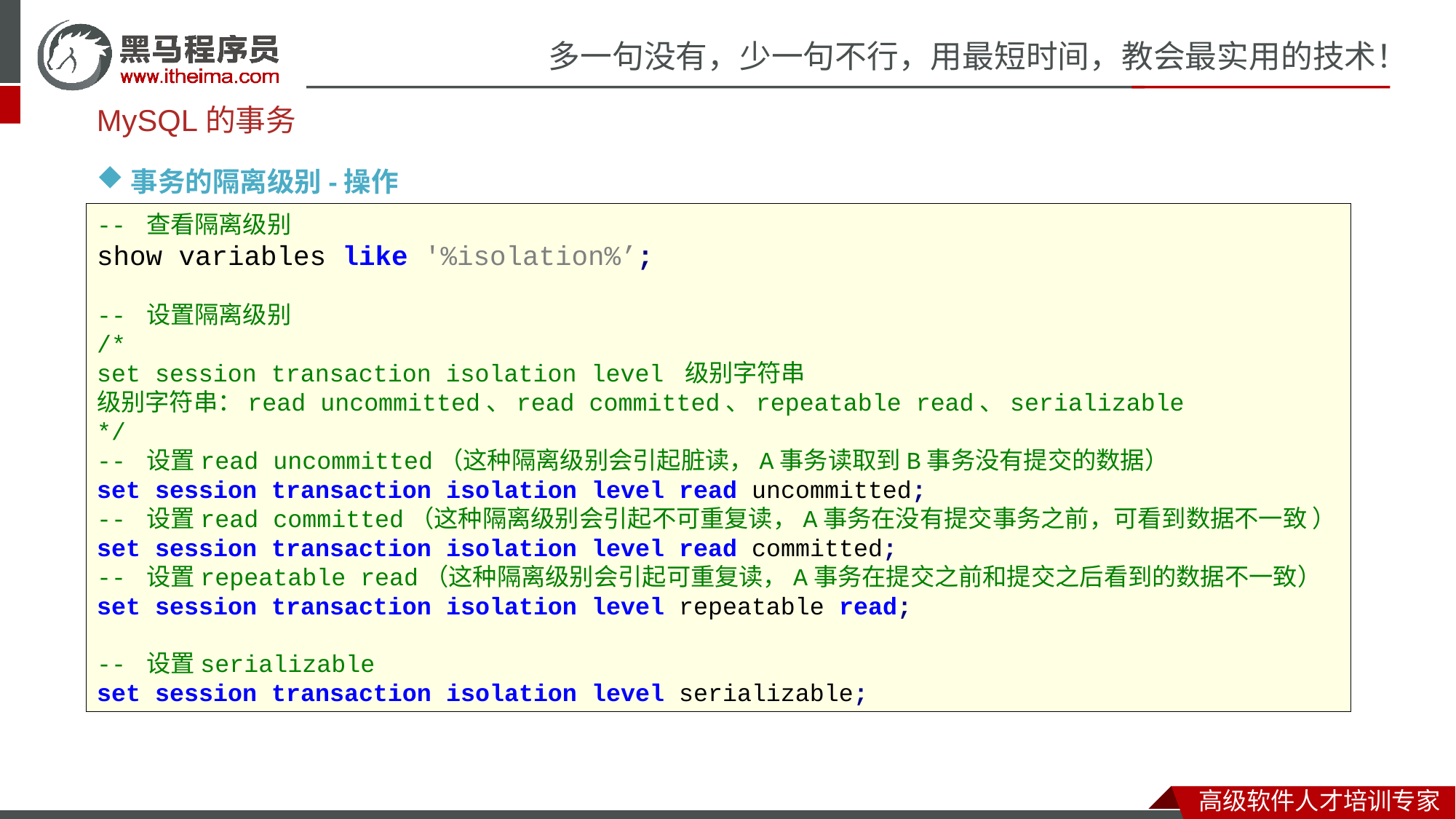

MySQL的事务
事务的隔离级别-操作
-- 查看隔离级别
show variables like '%isolation%’;

-- 设置隔离级别
/*
set session transaction isolation level 级别字符串
级别字符串：read uncommitted、read committed、repeatable read、serializable
*/
-- 设置read uncommitted（这种隔离级别会引起脏读，A事务读取到B事务没有提交的数据）
set session transaction isolation level read uncommitted;
-- 设置read committed（这种隔离级别会引起不可重复读，A事务在没有提交事务之前，可看到数据不一致 ）
set session transaction isolation level read committed;
-- 设置repeatable read（这种隔离级别会引起可重复读，A事务在提交之前和提交之后看到的数据不一致）
set session transaction isolation level repeatable read;

-- 设置serializable
set session transaction isolation level serializable;